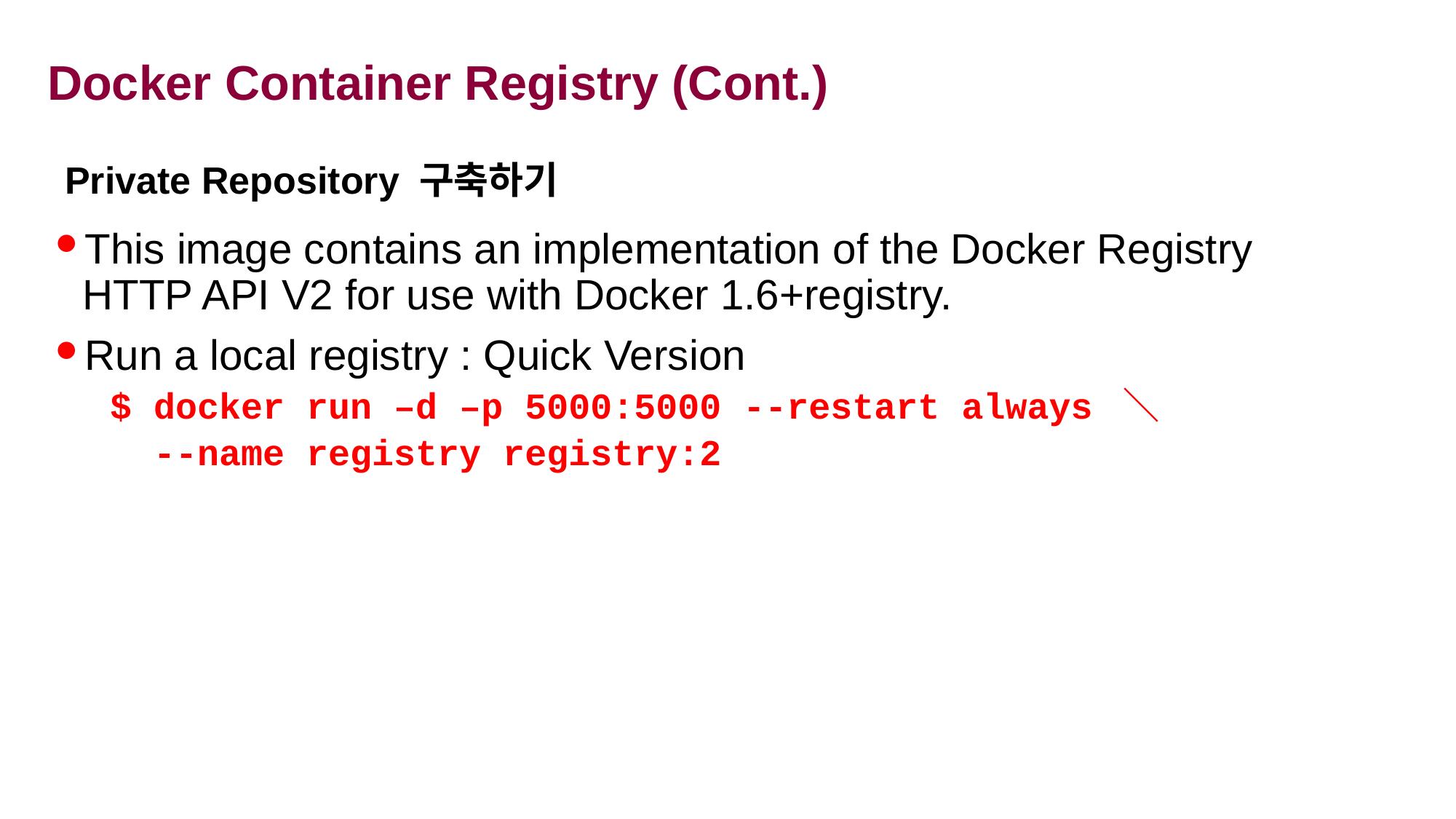

# Docker Container Registry (Cont.)
Private Repository 구축하기
This image contains an implementation of the Docker Registry HTTP API V2 for use with Docker 1.6+registry.
Run a local registry : Quick Version
$ docker run –d –p 5000:5000 --restart always ＼
  --name registry registry:2